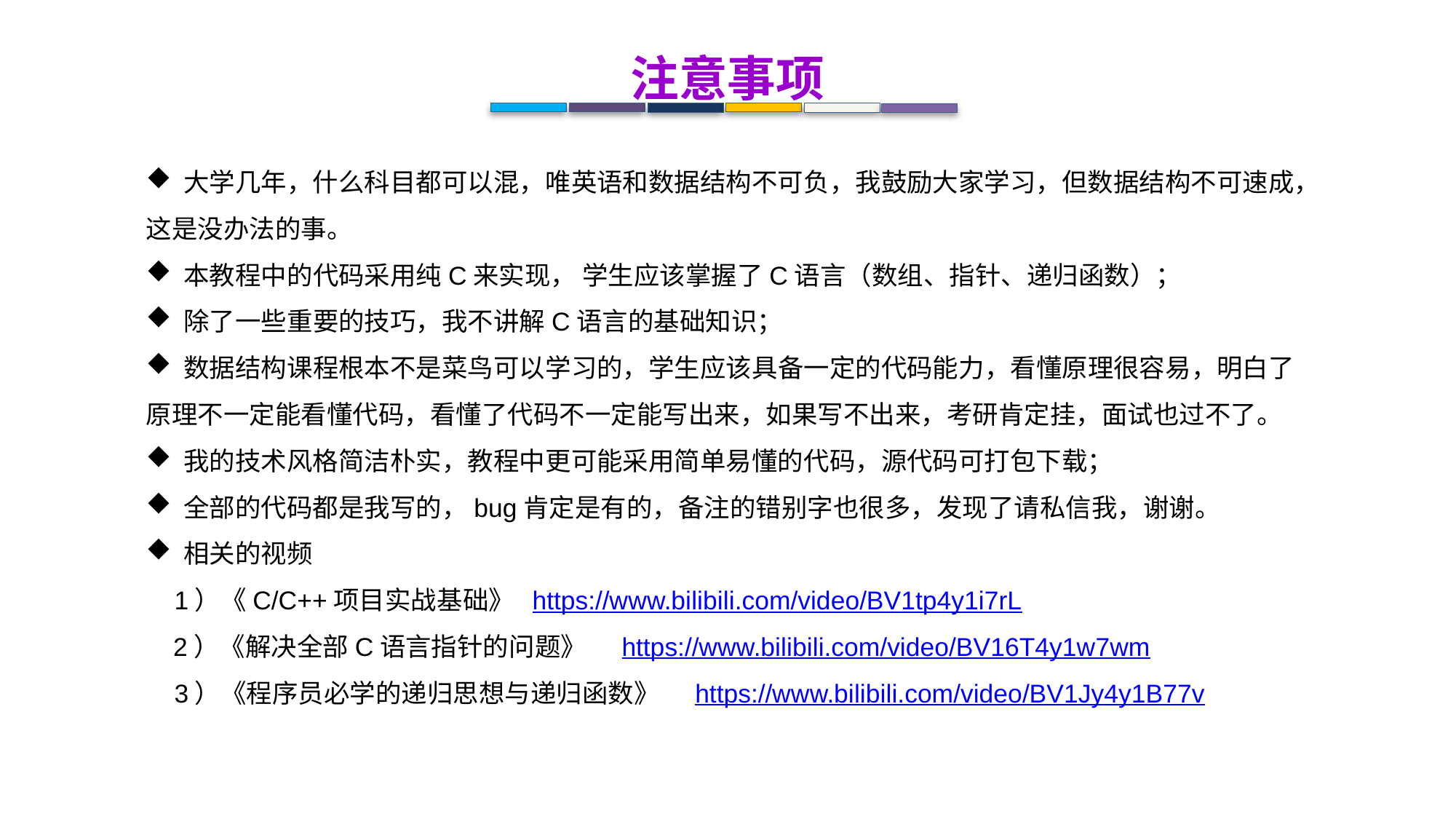

注意事项

 大学几年，什么科目都可以混，唯英语和数据结构不可负，我鼓励大家学习，但数据结构不可速成，这是没办法的事。
 本教程中的代码采用纯C来实现， 学生应该掌握了C语言（数组、指针、递归函数）；
 除了一些重要的技巧，我不讲解C语言的基础知识；
 数据结构课程根本不是菜鸟可以学习的，学生应该具备一定的代码能力，看懂原理很容易，明白了原理不一定能看懂代码，看懂了代码不一定能写出来，如果写不出来，考研肯定挂，面试也过不了。
 我的技术风格简洁朴实，教程中更可能采用简单易懂的代码，源代码可打包下载；
 全部的代码都是我写的，bug肯定是有的，备注的错别字也很多，发现了请私信我，谢谢。
 相关的视频
    1）《C/C++项目实战基础》  https://www.bilibili.com/video/BV1tp4y1i7rL
     2）《解决全部C语言指针的问题》     https://www.bilibili.com/video/BV16T4y1w7wm
    3）《程序员必学的递归思想与递归函数》     https://www.bilibili.com/video/BV1Jy4y1B77v